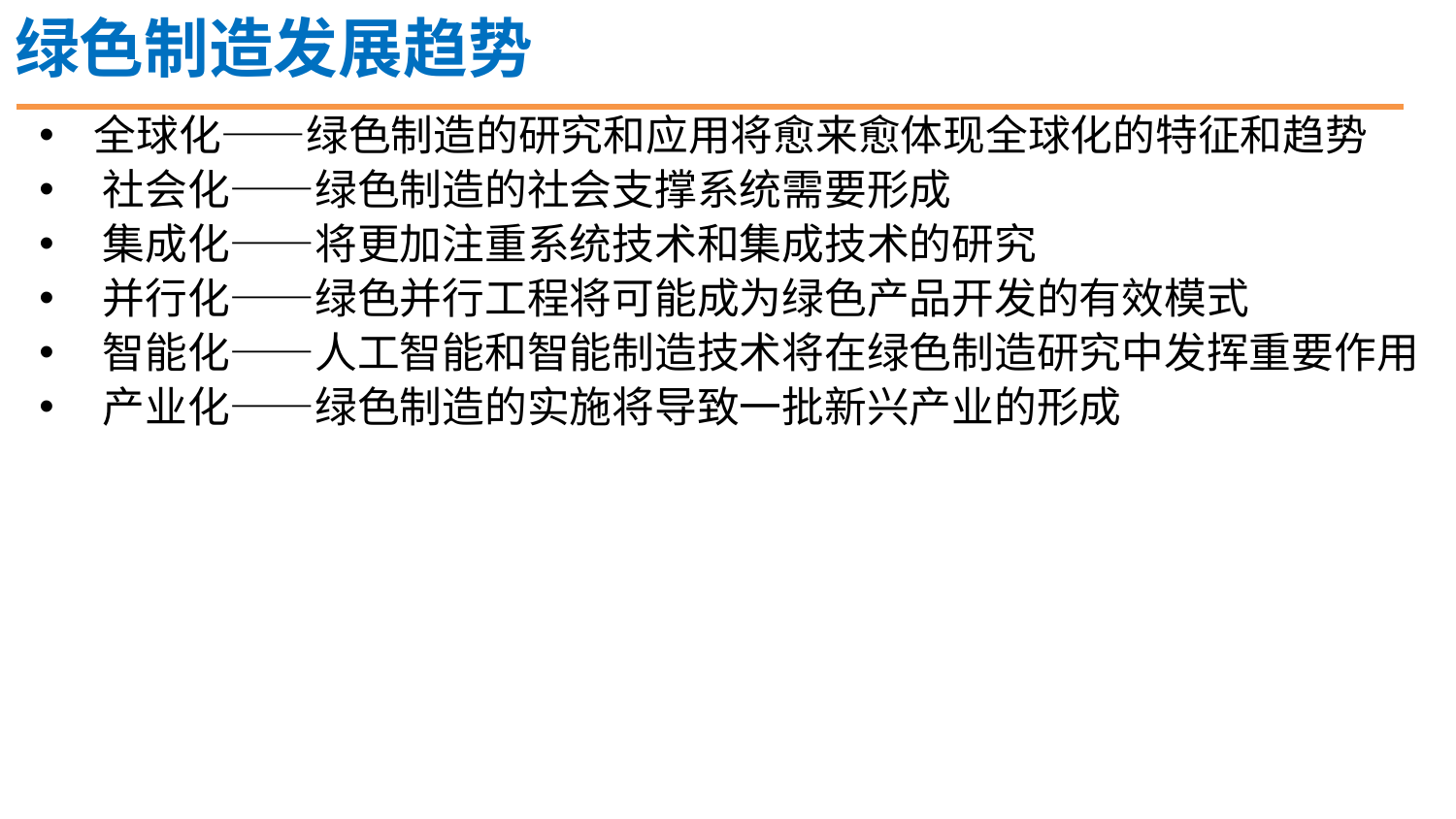

绿色制造发展趋势
全球化——绿色制造的研究和应用将愈来愈体现全球化的特征和趋势
  社会化——绿色制造的社会支撑系统需要形成
  集成化——将更加注重系统技术和集成技术的研究
  并行化——绿色并行工程将可能成为绿色产品开发的有效模式
  智能化——人工智能和智能制造技术将在绿色制造研究中发挥重要作用
  产业化——绿色制造的实施将导致一批新兴产业的形成